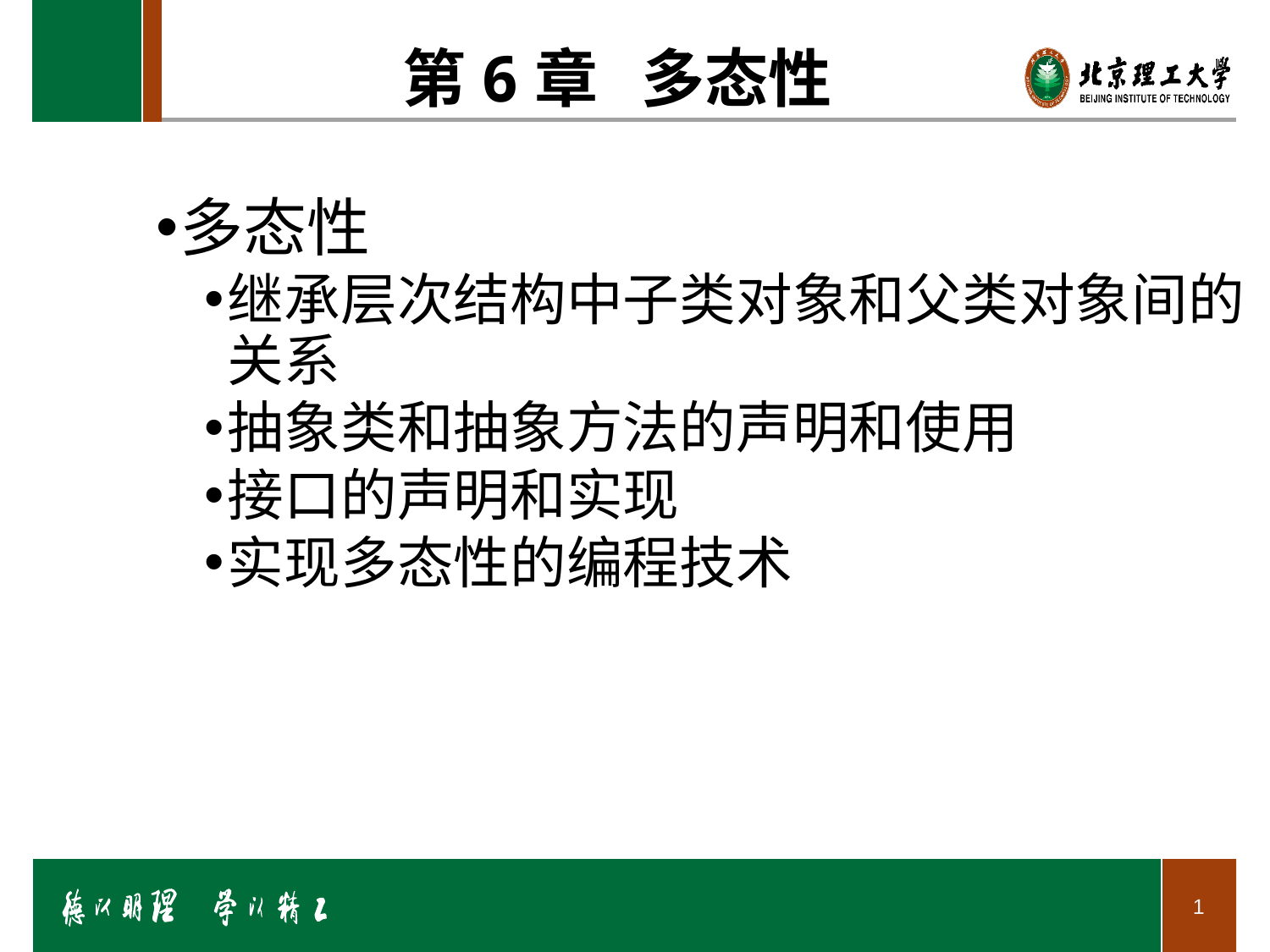

第6章   多态性
多态性
继承层次结构中子类对象和父类对象间的关系
抽象类和抽象方法的声明和使用
接口的声明和实现
实现多态性的编程技术